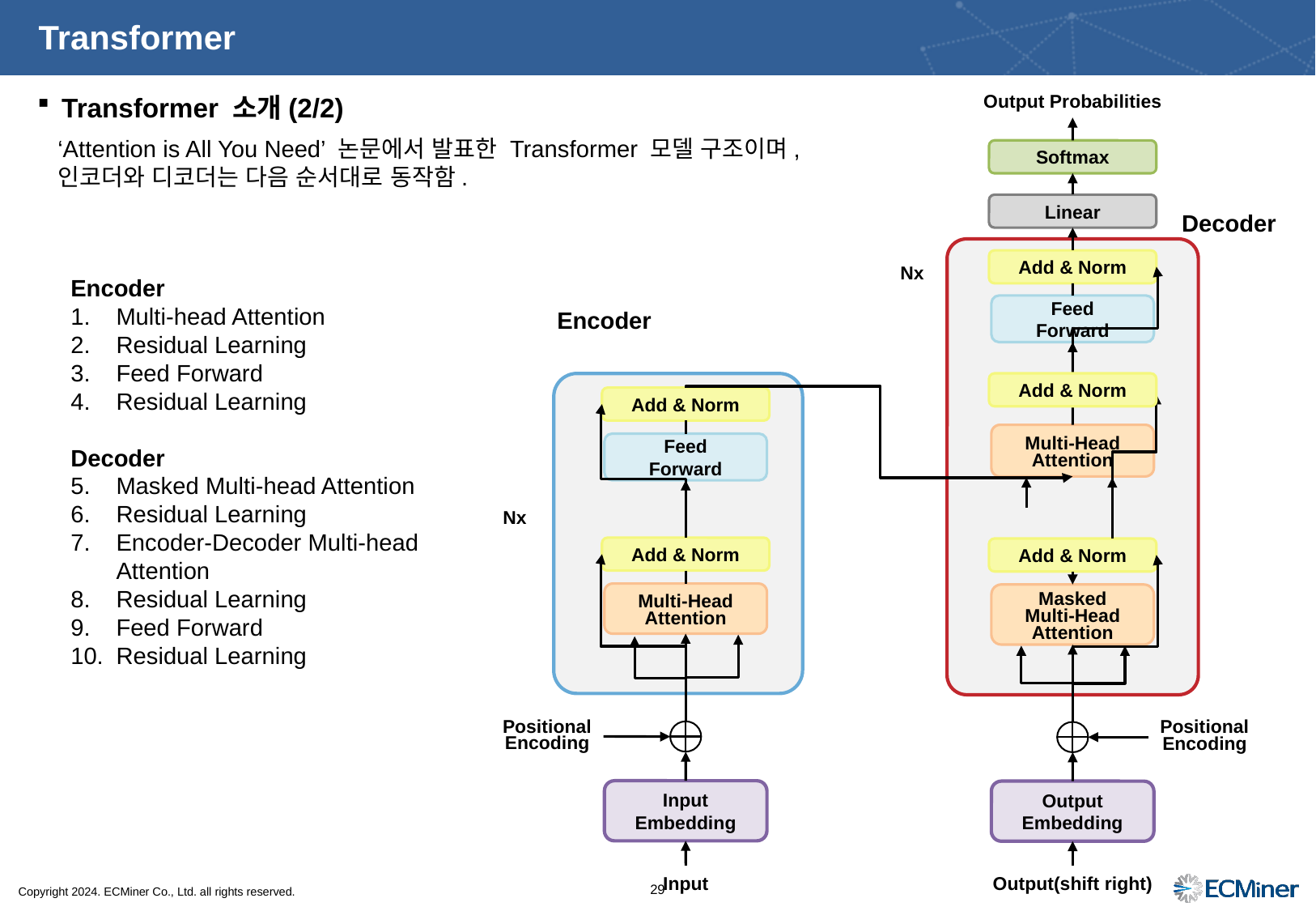

# Transformer

Transformer 소개(2/2)
Output Probabilities
‘Attention is All You Need’ 논문에서 발표한 Transformer 모델 구조이며,
인코더와 디코더는 다음 순서대로 동작함.
Softmax
Linear
Decoder

Add & Norm
Nx
Encoder
Multi-head Attention
Residual Learning
Feed Forward
Residual Learning

Decoder
Masked Multi-head Attention
Residual Learning
Encoder-Decoder Multi-head
Attention
Residual Learning
Feed Forward
Residual Learning

Feed
Forward
Encoder
Add & Norm

Add & Norm
Multi-Head
Attention
Feed
Forward
Nx
Add & Norm
Add & Norm
Multi-Head
Attention
Masked
Multi-Head
Attention
Positional
Encoding
Positional
Encoding

Input
Embedding
Output
Embedding
Input
Output(shift right)